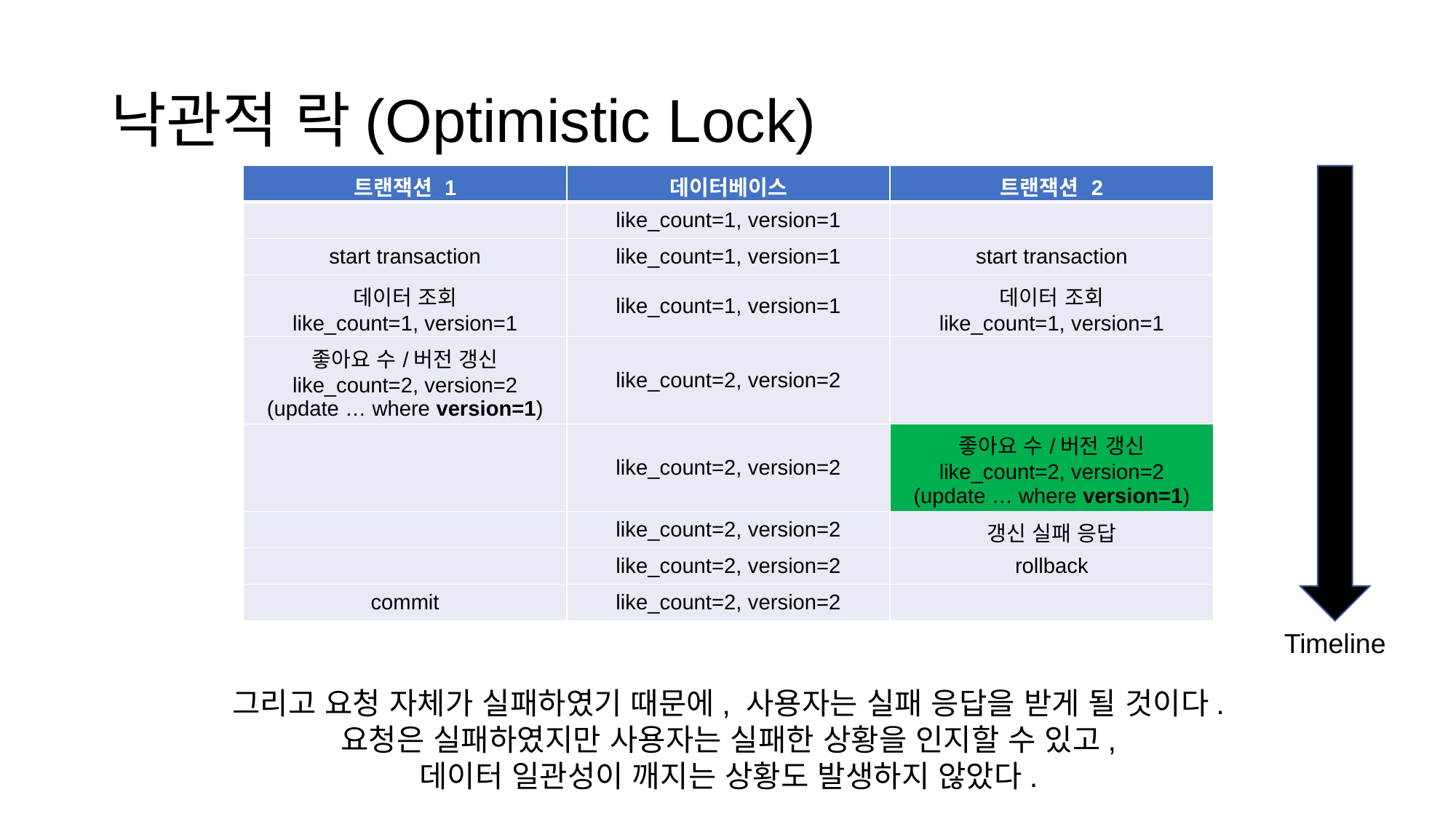

# 낙관적 락(Optimistic Lock)
| 트랜잭션 1 | 데이터베이스 | 트랜잭션 2 |
| --- | --- | --- |
|  | like\_count=1, version=1 |  |
| start transaction | like\_count=1, version=1 | start transaction |
| 데이터 조회 like\_count=1, version=1 | like\_count=1, version=1 | 데이터 조회 like\_count=1, version=1 |
| 좋아요 수/버전 갱신 like\_count=2, version=2 (update … where version=1) | like\_count=2, version=2 |  |
|  | like\_count=2, version=2 | 좋아요 수/버전 갱신 like\_count=2, version=2 (update … where version=1) |
|  | like\_count=2, version=2 | 갱신 실패 응답 |
|  | like\_count=2, version=2 | rollback |
| commit | like\_count=2, version=2 |  |

Timeline
그리고 요청 자체가 실패하였기 때문에, 사용자는 실패 응답을 받게 될 것이다.
요청은 실패하였지만 사용자는 실패한 상황을 인지할 수 있고,
데이터 일관성이 깨지는 상황도 발생하지 않았다.